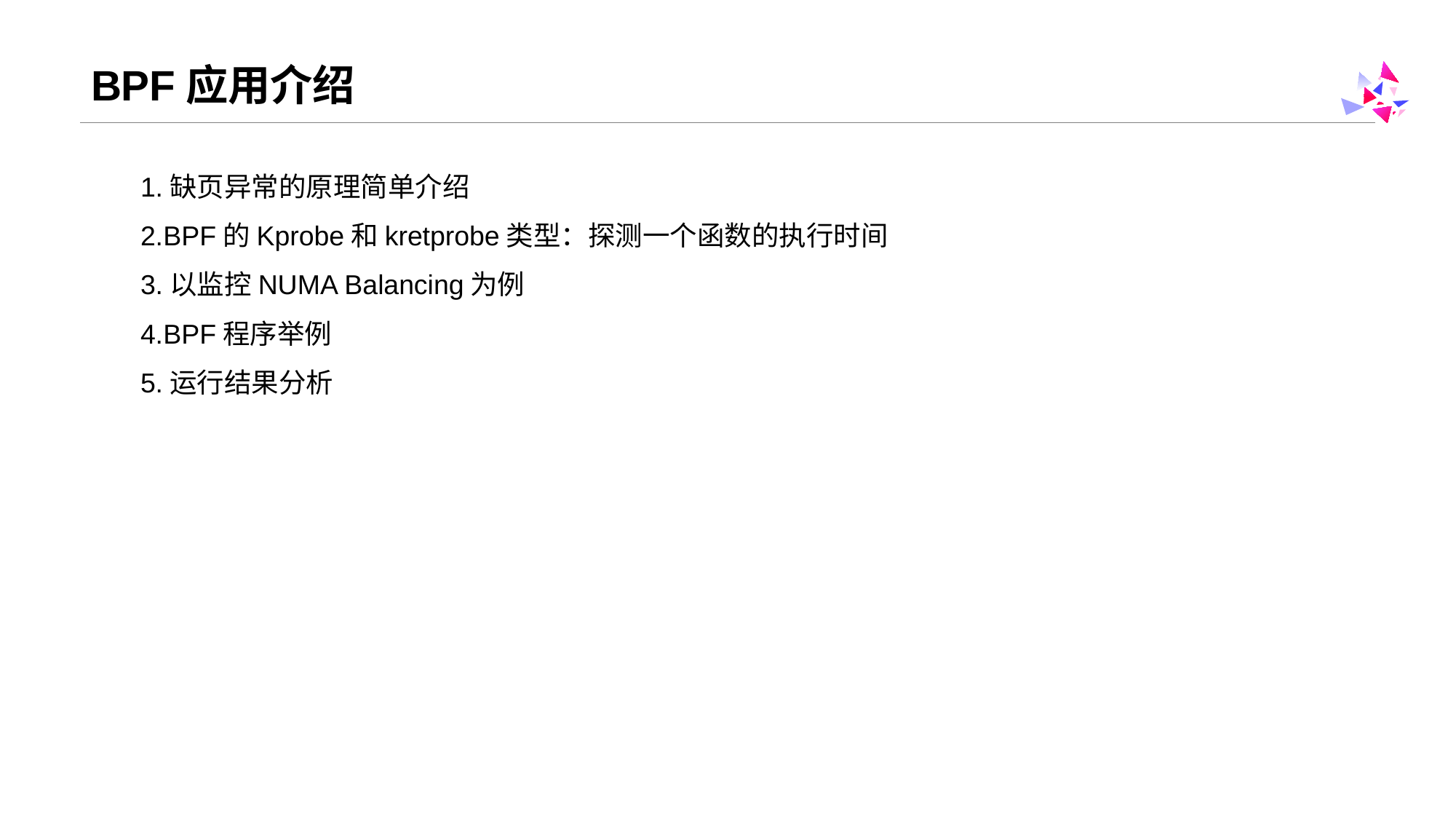

# BPF应用介绍
1.缺页异常的原理简单介绍
2.BPF的Kprobe和kretprobe类型：探测一个函数的执行时间
3.以监控NUMA Balancing为例
4.BPF程序举例
5.运行结果分析
16